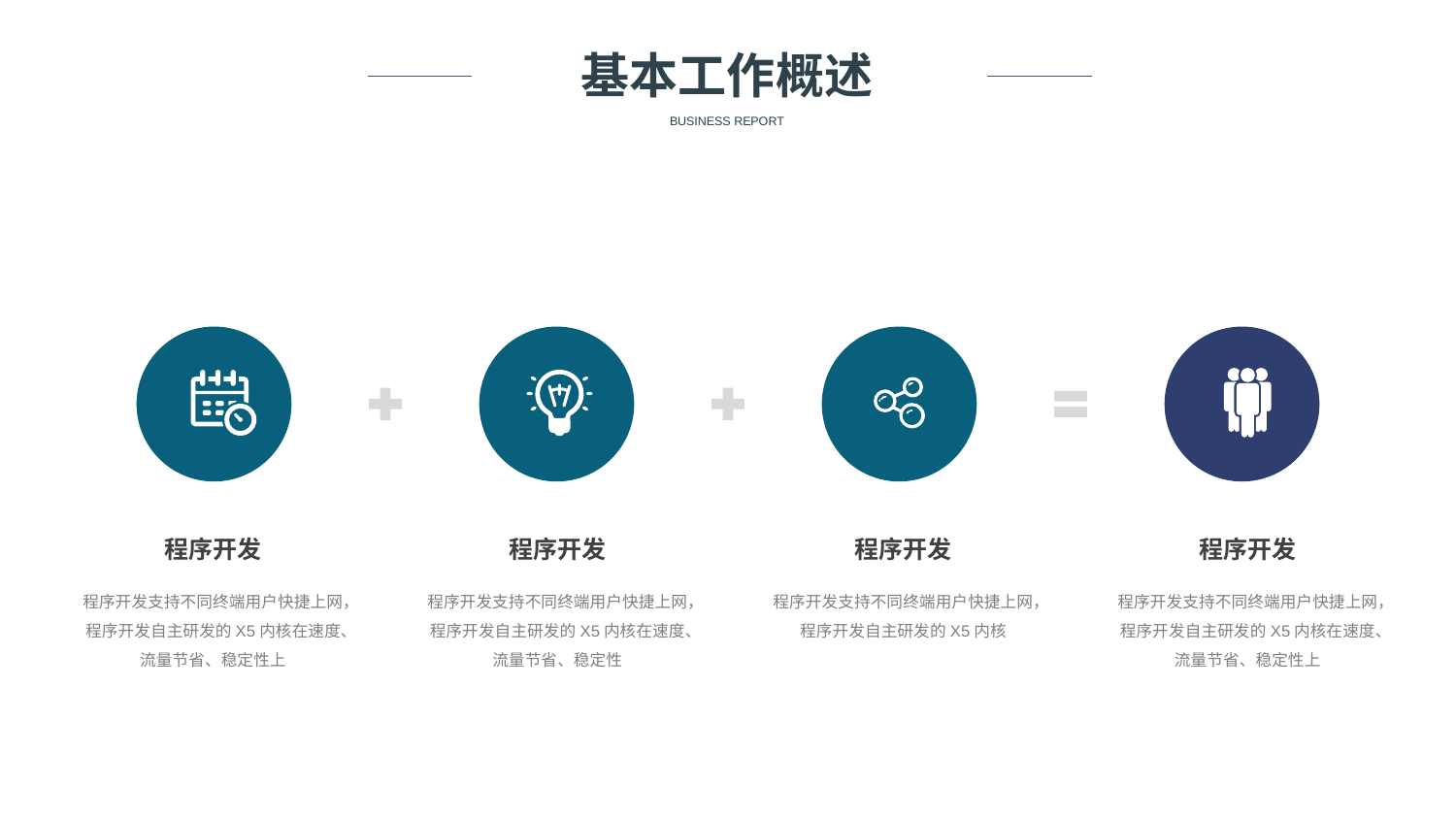

基本工作概述
BUSINESS REPORT

程序开发
程序开发
程序开发
程序开发
程序开发支持不同终端用户快捷上网，程序开发自主研发的X5内核在速度、流量节省、稳定性上
程序开发支持不同终端用户快捷上网，程序开发自主研发的X5内核在速度、流量节省、稳定性
程序开发支持不同终端用户快捷上网，程序开发自主研发的X5内核
程序开发支持不同终端用户快捷上网，程序开发自主研发的X5内核在速度、流量节省、稳定性上